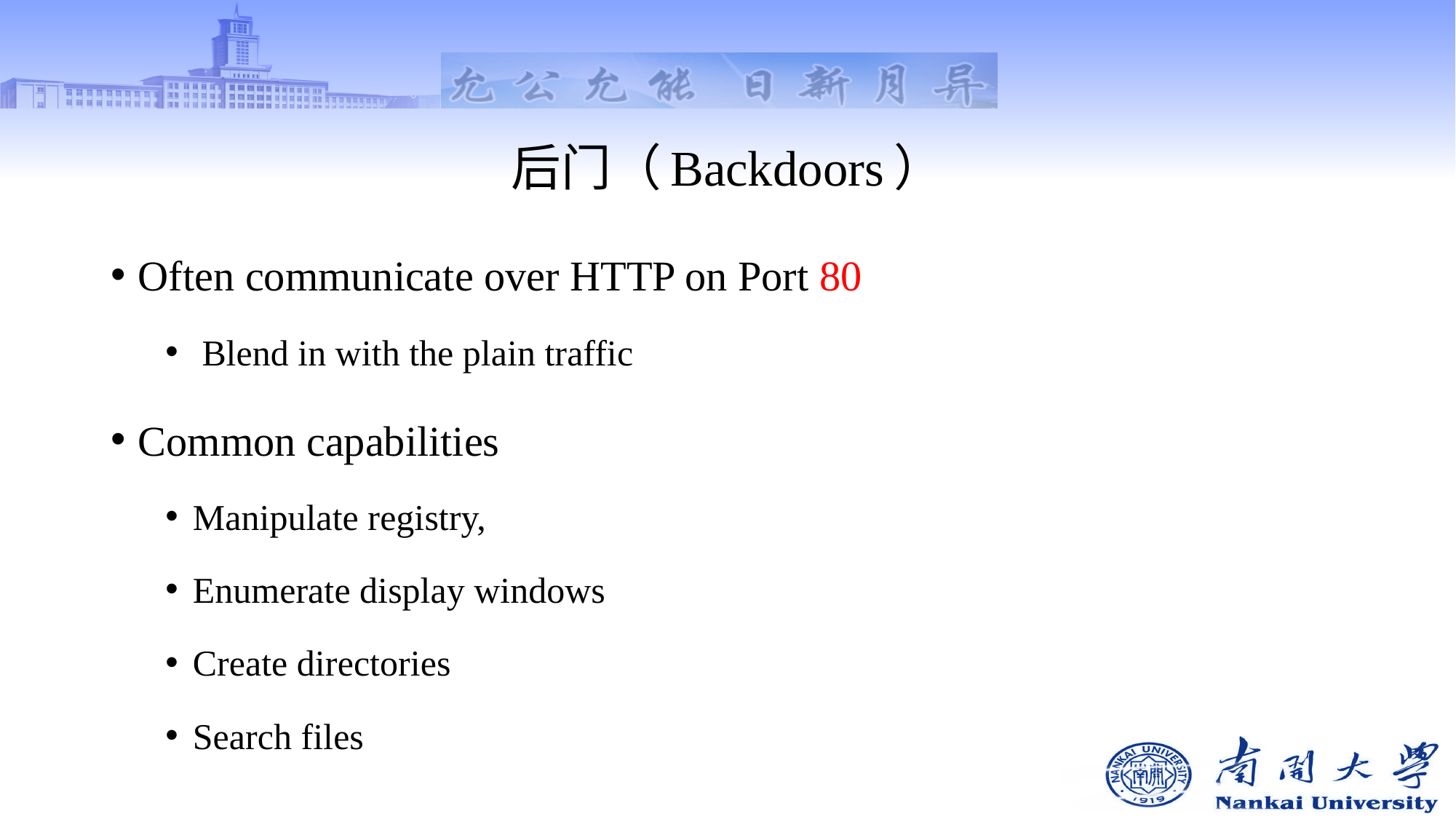

# 后门（Backdoors）
Often communicate over HTTP on Port 80
 Blend in with the plain traffic
Common capabilities
Manipulate registry,
Enumerate display windows
Create directories
Search files